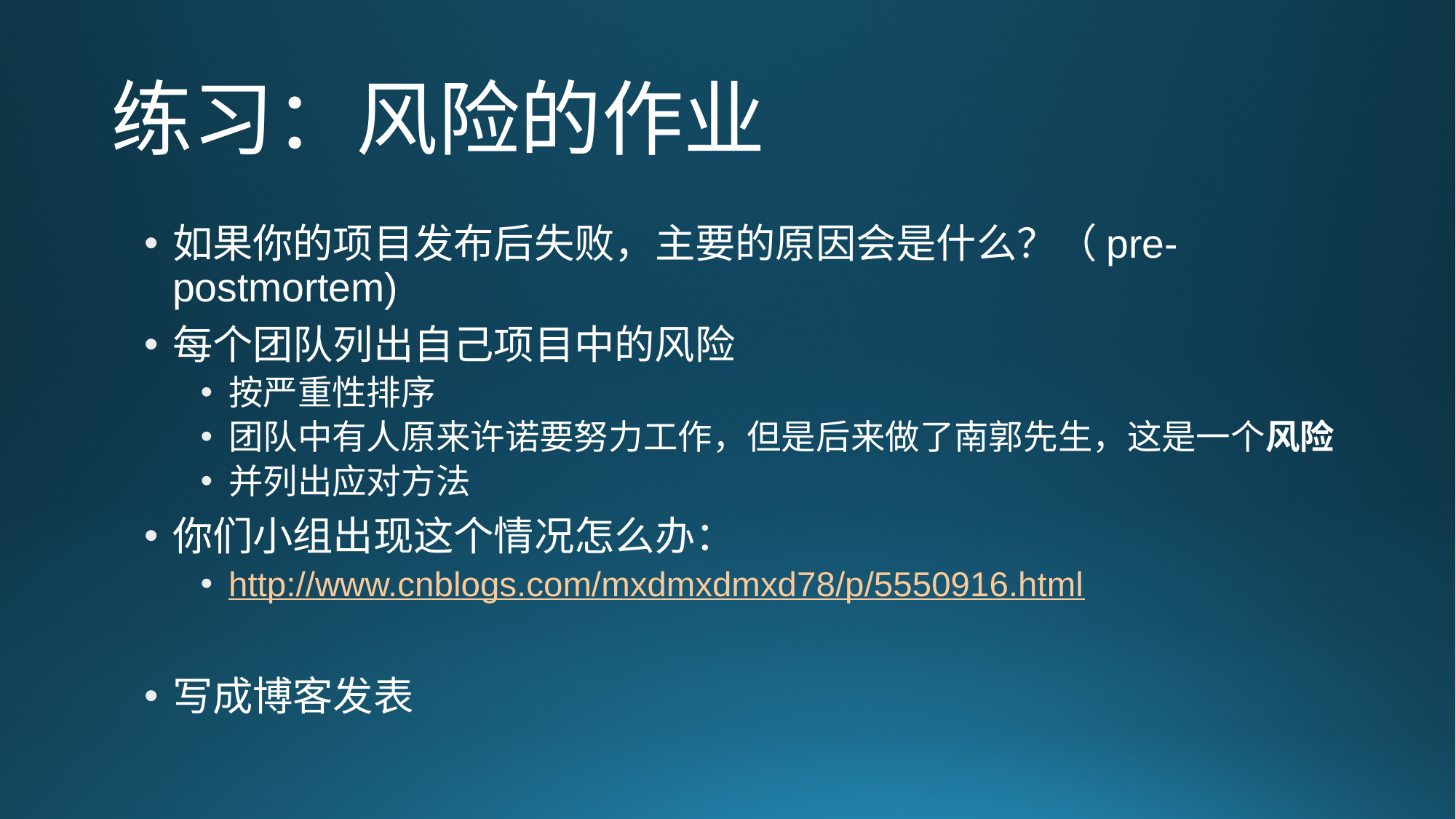

# 练习：风险的作业
如果你的项目发布后失败，主要的原因会是什么？（pre-postmortem)
每个团队列出自己项目中的风险
按严重性排序
团队中有人原来许诺要努力工作，但是后来做了南郭先生，这是一个风险
并列出应对方法
你们小组出现这个情况怎么办：
http://www.cnblogs.com/mxdmxdmxd78/p/5550916.html

写成博客发表